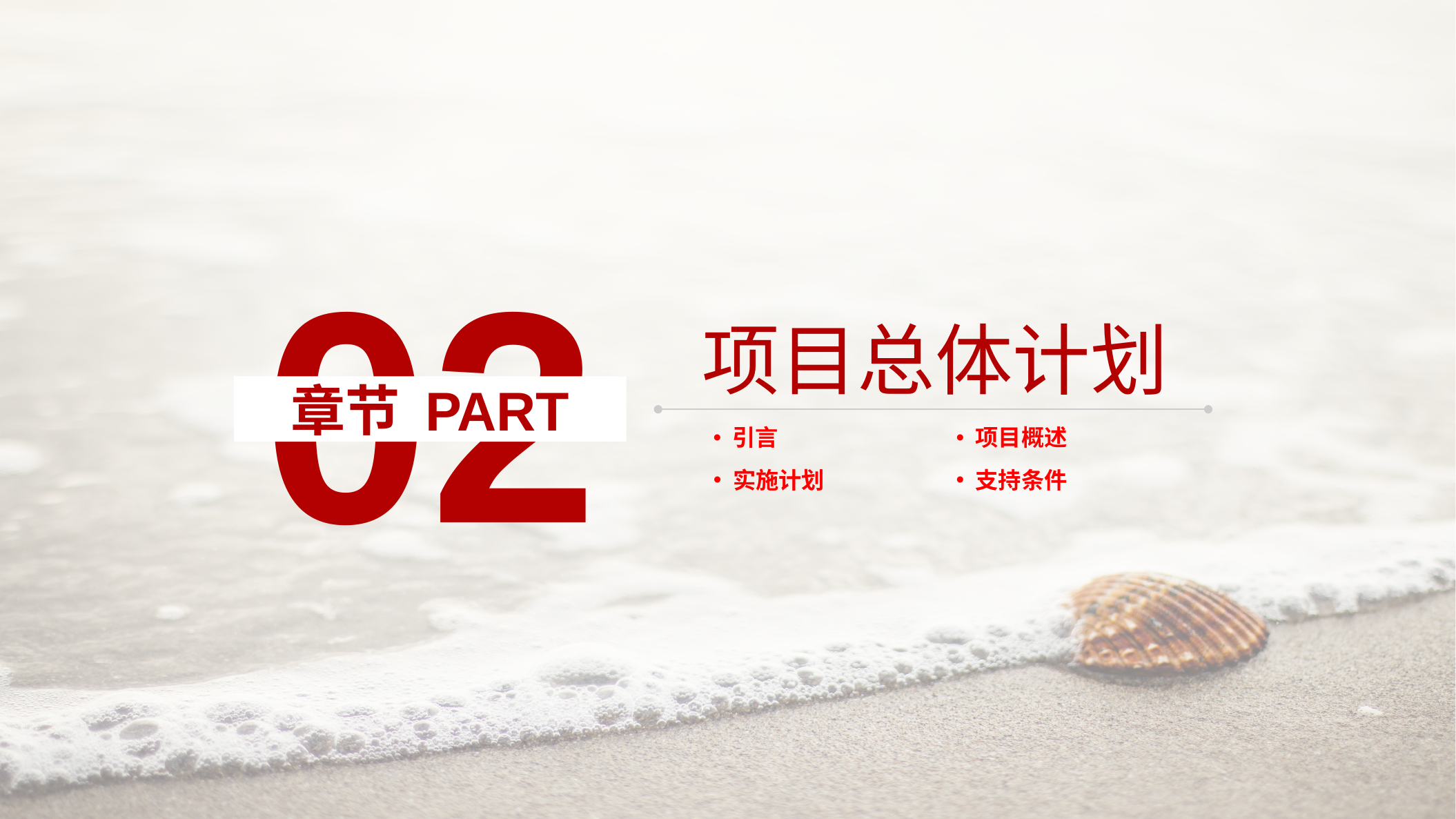

02
项目总体计划
章节 PART
引言
项目概述
实施计划
支持条件